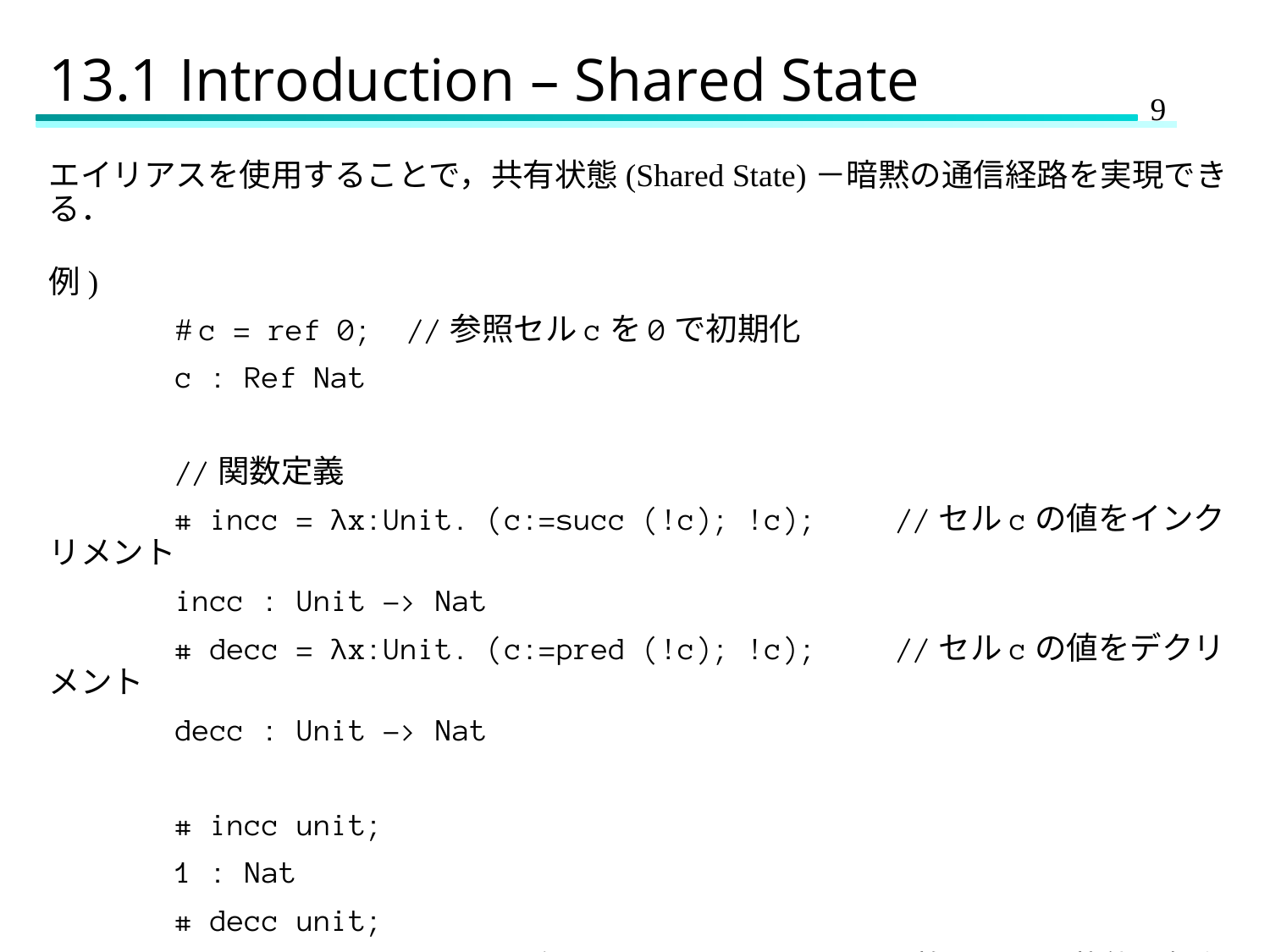

# 13.1 Introduction – Shared State
エイリアスを使用することで，共有状態(Shared State)－暗黙の通信経路を実現できる．

例)
	# c = ref 0;  //参照セルcを0で初期化
	c : Ref Nat

	//関数定義
	# incc = λx:Unit. (c:=succ (!c); !c);　　//セルcの値をインクリメント
	incc : Unit -> Nat
	# decc = λx:Unit. (c:=pred (!c); !c);　　//セルcの値をデクリメント
	decc : Unit -> Nat

	# incc unit;
	1 : Nat
	# decc unit;
	0 : Nat  //同じセルを参照しているため異なる関数でセルの状態を操作できる
			このレコードをプログラムのほかの部分に渡す->共通状態を操作